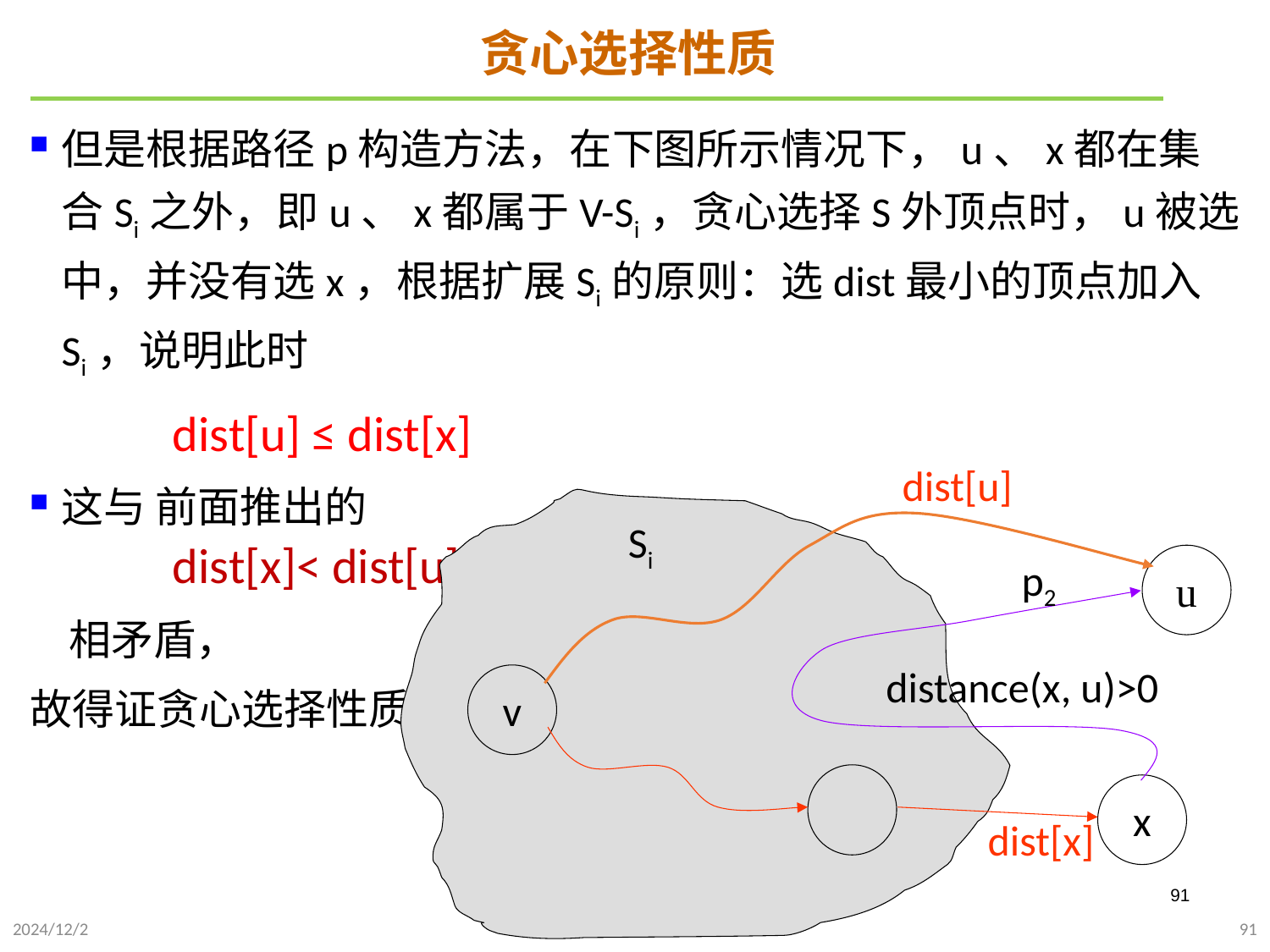

# 贪心选择性质
但是根据路径p构造方法，在下图所示情况下，u、x都在集合Si之外，即u、x都属于V-Si，贪心选择S外顶点时，u被选中，并没有选x，根据扩展Si的原则：选dist最小的顶点加入Si，说明此时
               dist[u] ≤ dist[x]
这与 前面推出的
               dist[x]< dist[u]
   相矛盾，
故得证贪心选择性质

dist[u]

Si
p2
u

distance(x, u)>0
v

x

dist[x]
91
2024/12/2
91